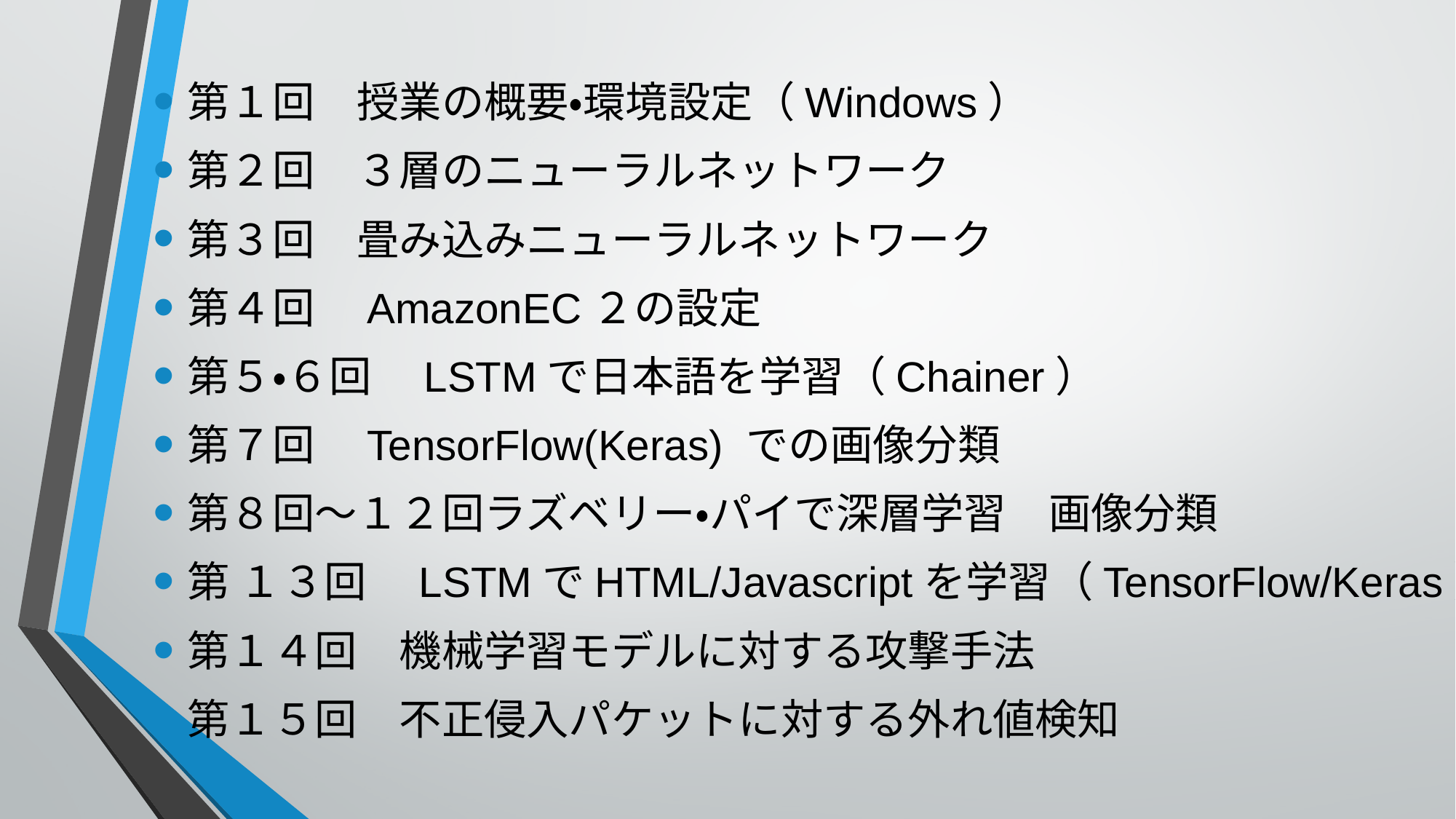

第１回　授業の概要・環境設定（Windows）
第２回　３層のニューラルネットワーク
第３回　畳み込みニューラルネットワーク
第４回　AmazonEC２の設定
第５・６回　LSTMで日本語を学習（Chainer）
第７回　TensorFlow(Keras) での画像分類
第８回〜１２回ラズベリー・パイで深層学習　画像分類
第 １３回　LSTMでHTML/Javascriptを学習（TensorFlow/Keras）
第１４回　機械学習モデルに対する攻撃手法
第１５回　不正侵入パケットに対する外れ値検知